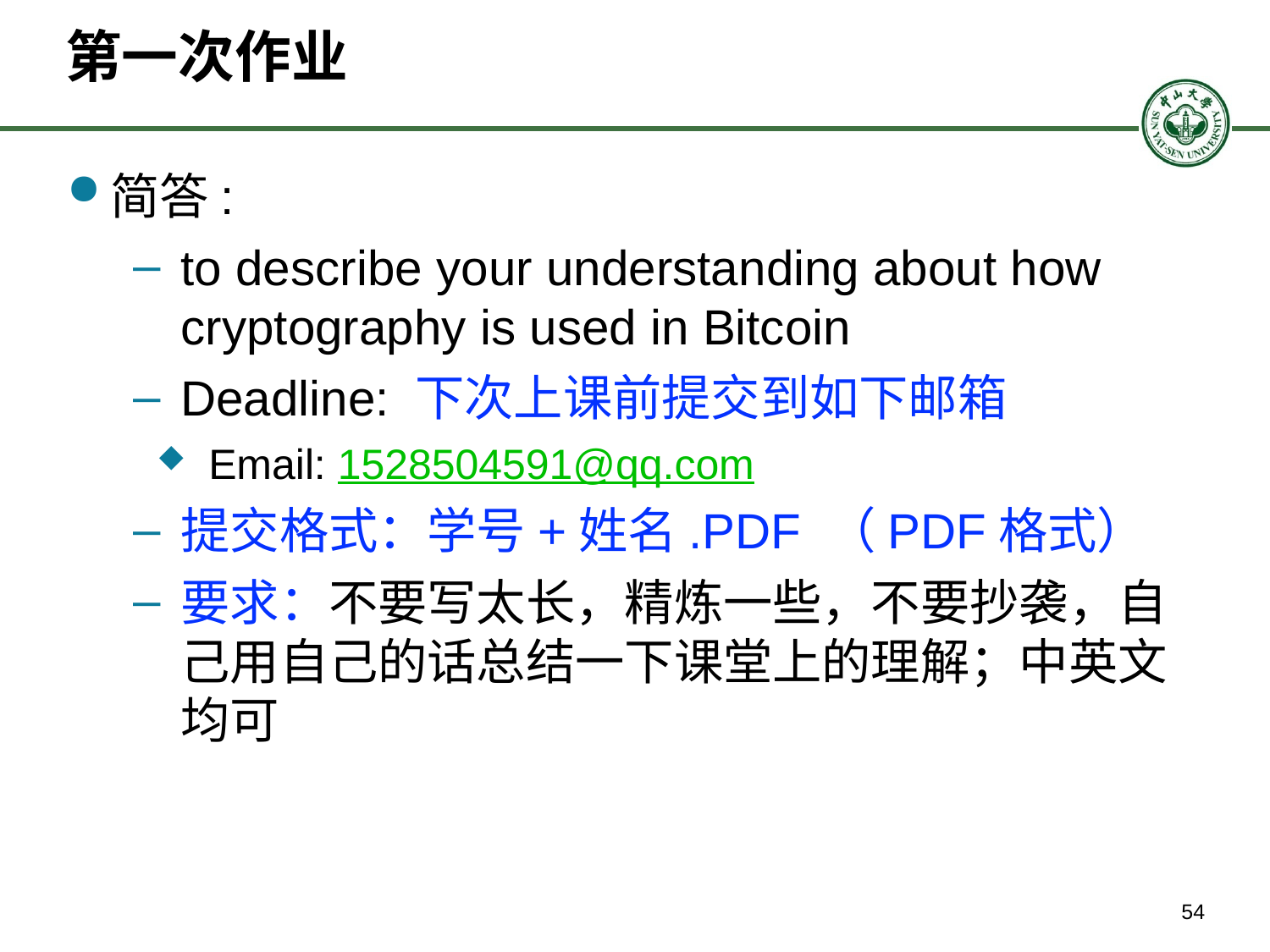

# 第一次作业
简答:
to describe your understanding about how cryptography is used in Bitcoin
Deadline: 下次上课前提交到如下邮箱
 Email: 1528504591@qq.com
提交格式：学号+姓名.PDF （PDF格式）
要求：不要写太长，精炼一些，不要抄袭，自己用自己的话总结一下课堂上的理解；中英文均可